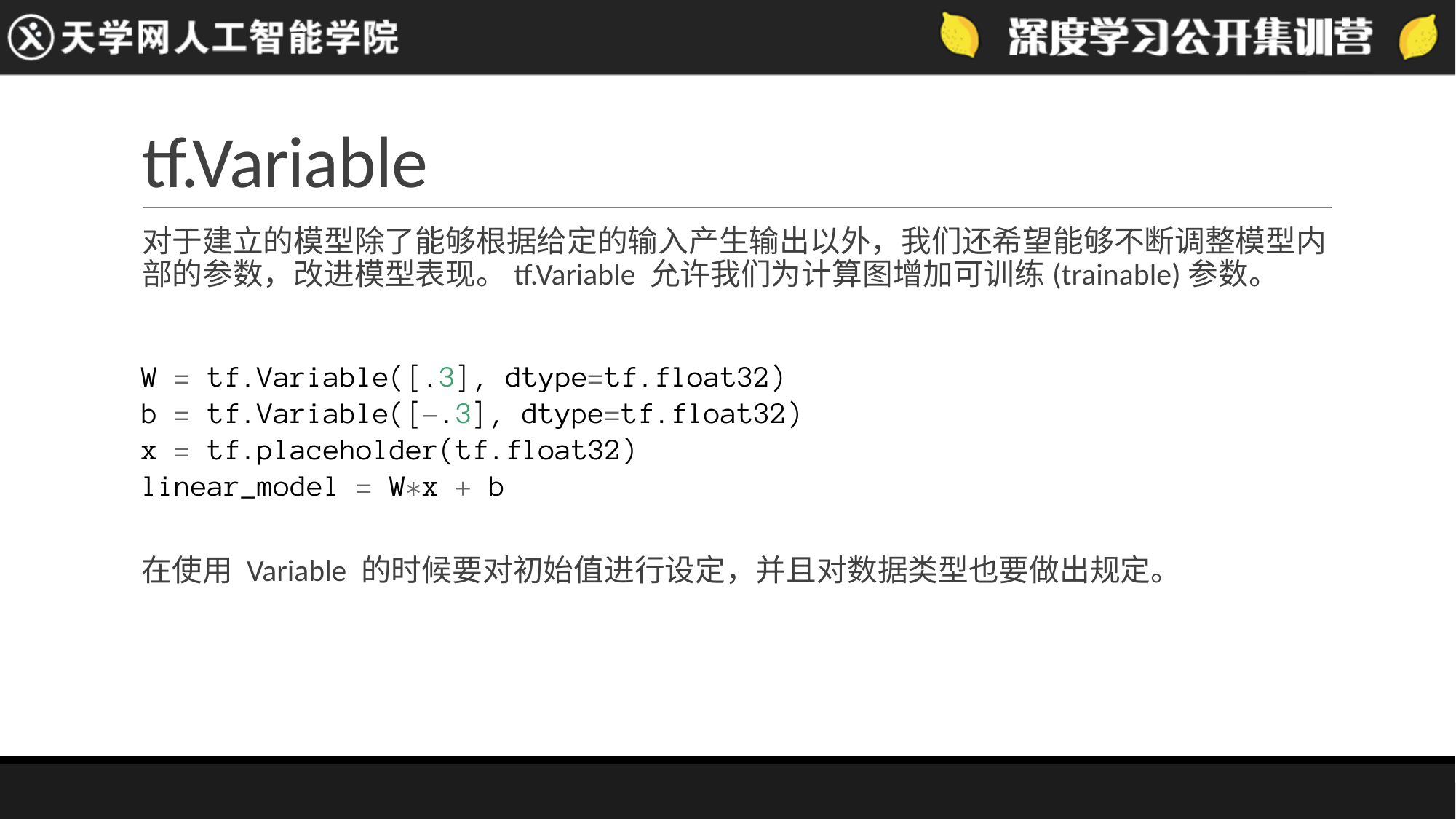

# tf.Variable
对于建立的模型除了能够根据给定的输入产生输出以外，我们还希望能够不断调整模型内部的参数，改进模型表现。tf.Variable 允许我们为计算图增加可训练(trainable)参数。
W = tf.Variable([.3], dtype=tf.float32)
b = tf.Variable([-.3], dtype=tf.float32)
x = tf.placeholder(tf.float32)
linear_model = W*x + b
在使用 Variable 的时候要对初始值进行设定，并且对数据类型也要做出规定。